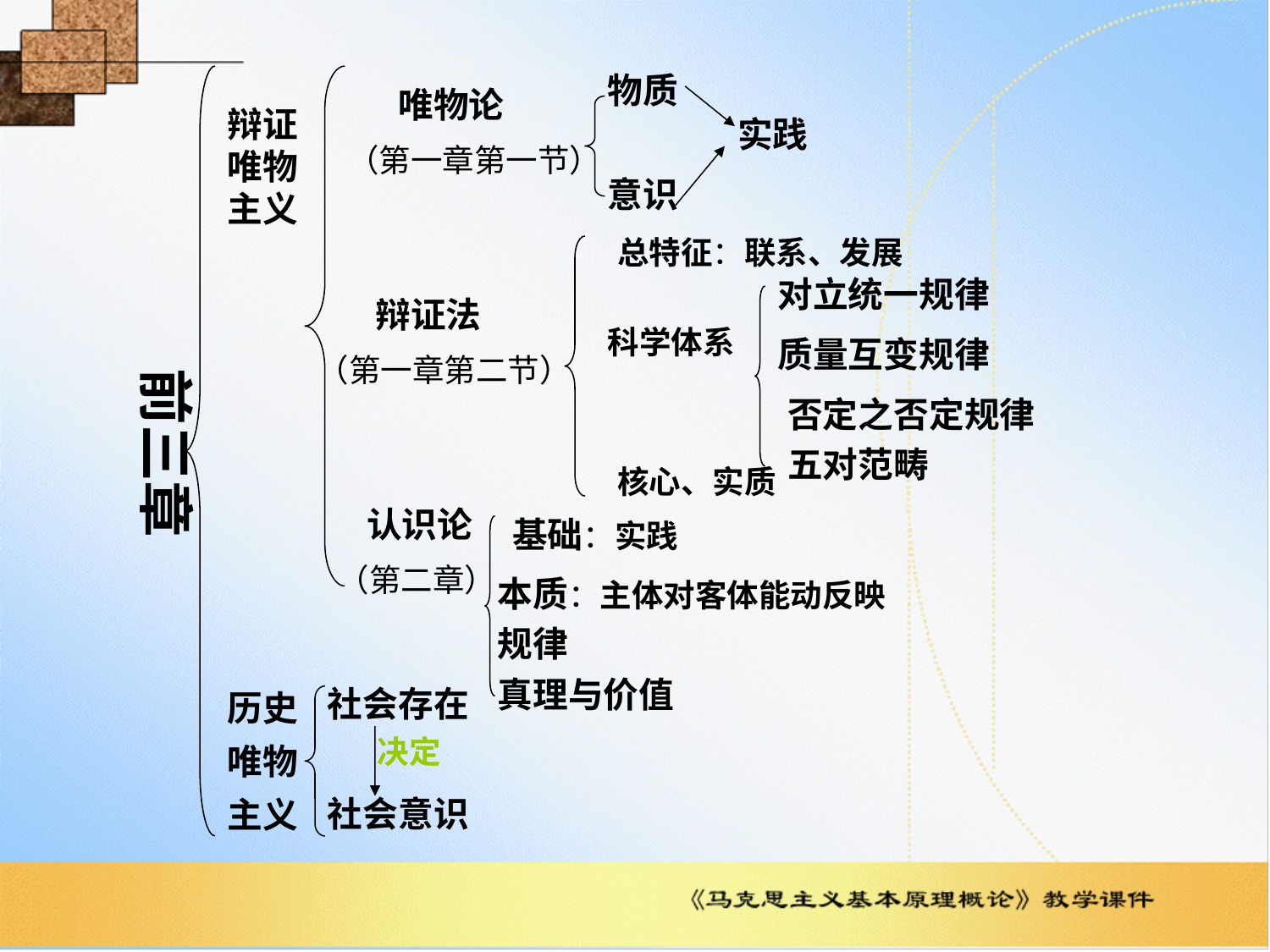

物质

      唯物论
（第一章第一节）

辩证唯物主义

实践

意识
总特征：联系、发展

对立统一规律
       辩证法
（第一章第二节）

科学体系
质量互变规律
前三章
否定之否定规律
五对范畴
核心、实质
   认识论
（第二章）
 基础：实践

本质：主体对客体能动反映
规律
真理与价值
社会存在
历史
唯物
主义

决定

社会意识